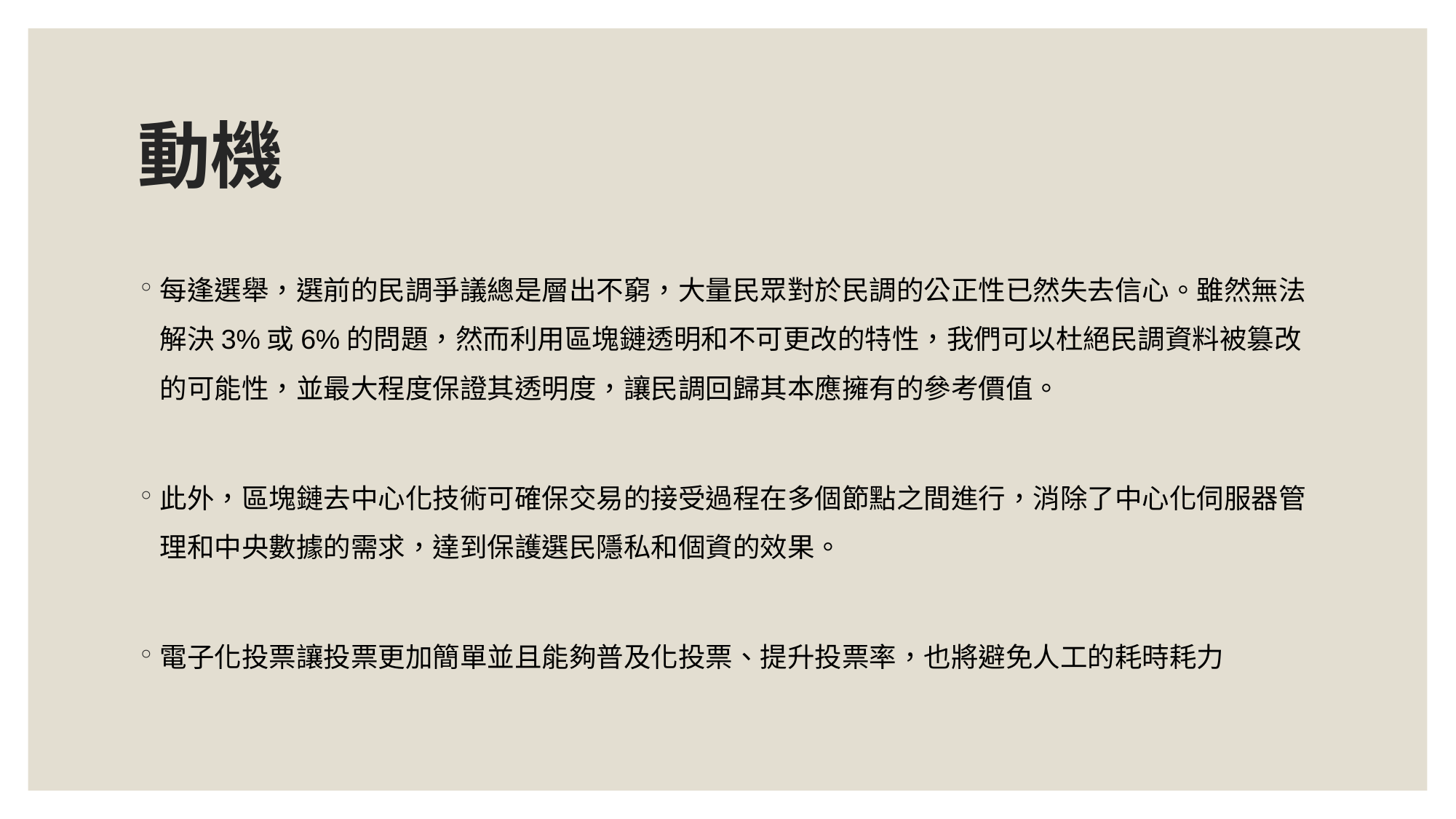

# 動機
每逢選舉，選前的民調爭議總是層出不窮，大量民眾對於民調的公正性已然失去信心。雖然無法解決3%或6%的問題，然而利用區塊鏈透明和不可更改的特性，我們可以杜絕民調資料被篡改的可能性，並最大程度保證其透明度，讓民調回歸其本應擁有的參考價值。
此外，區塊鏈去中心化技術可確保交易的接受過程在多個節點之間進行，消除了中心化伺服器管理和中央數據的需求，達到保護選民隱私和個資的效果。
電子化投票讓投票更加簡單並且能夠普及化投票、提升投票率，也將避免人工的耗時耗力